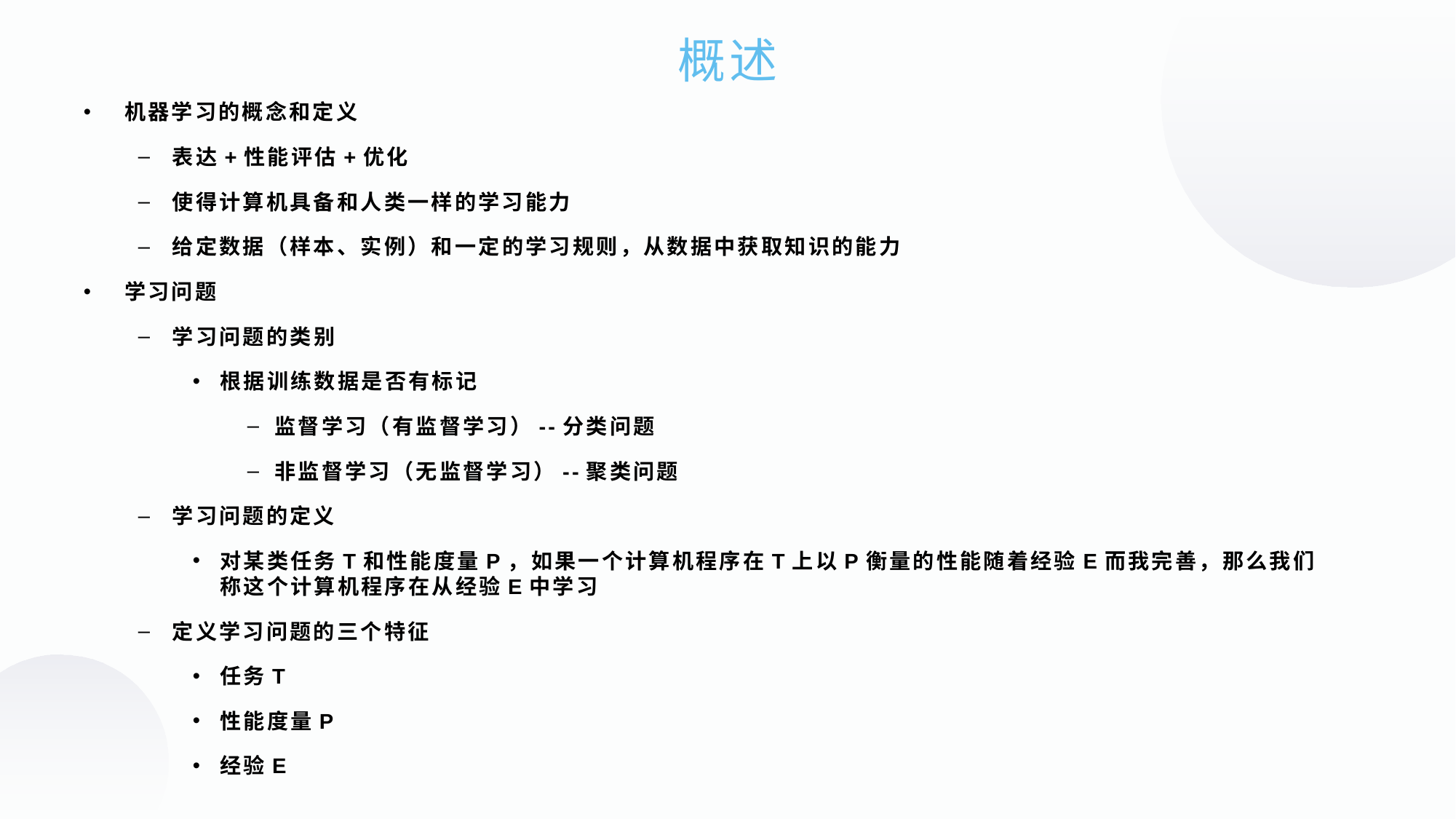

概述
机器学习的概念和定义
表达+性能评估+优化
使得计算机具备和人类一样的学习能力
给定数据（样本、实例）和一定的学习规则，从数据中获取知识的能力
学习问题
学习问题的类别
根据训练数据是否有标记
监督学习（有监督学习）--分类问题
非监督学习（无监督学习）--聚类问题
学习问题的定义
对某类任务T和性能度量P，如果一个计算机程序在T上以P衡量的性能随着经验E而我完善，那么我们称这个计算机程序在从经验E中学习
定义学习问题的三个特征
任务T
性能度量P
经验E